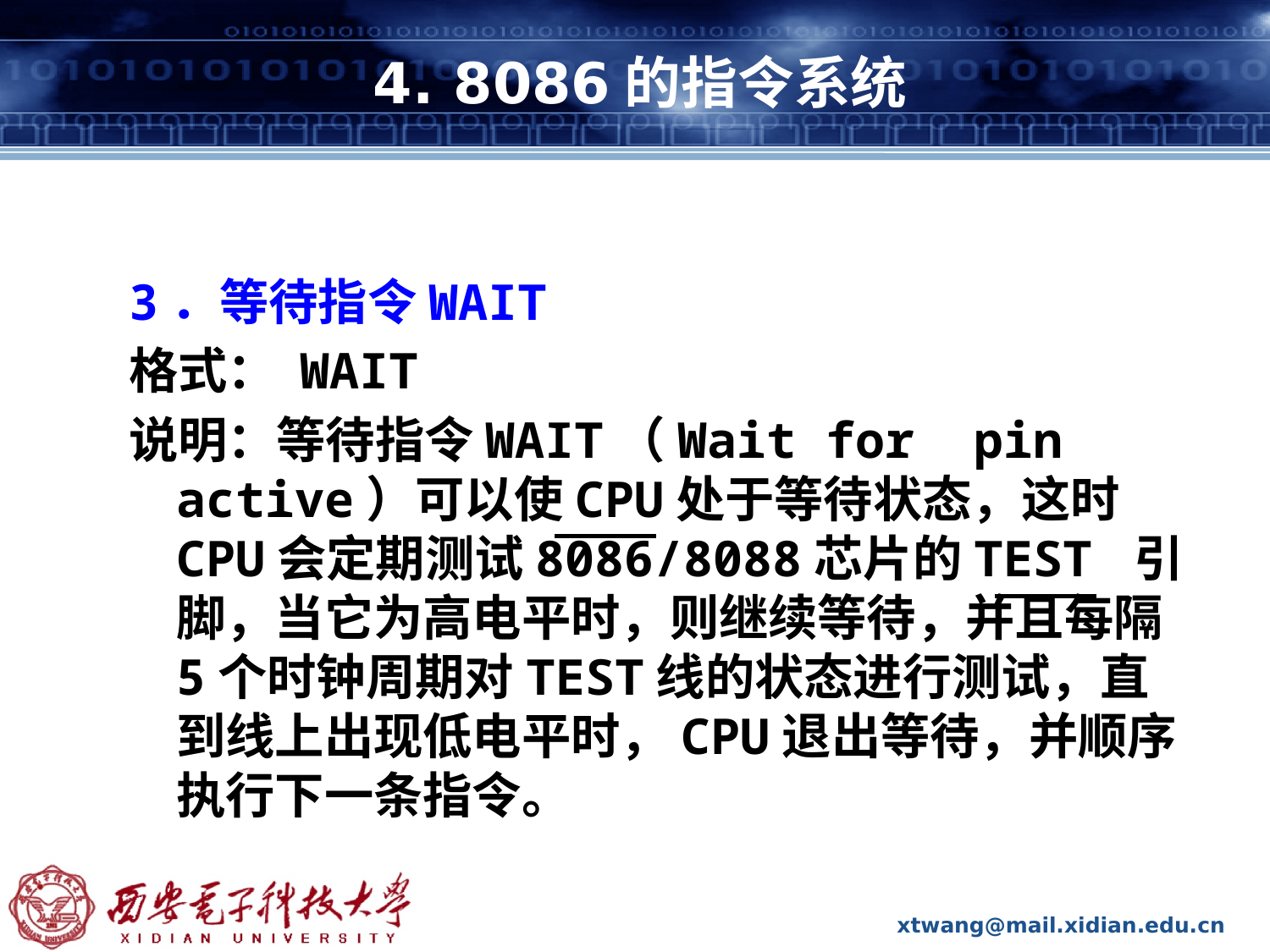

# 4. 8086的指令系统
3．等待指令WAIT
格式： WAIT
说明：等待指令WAIT（Wait for  pin active）可以使CPU处于等待状态，这时CPU会定期测试8086/8088芯片的TEST 引脚，当它为高电平时，则继续等待，并且每隔5个时钟周期对TEST线的状态进行测试，直到线上出现低电平时，CPU退出等待，并顺序执行下一条指令。